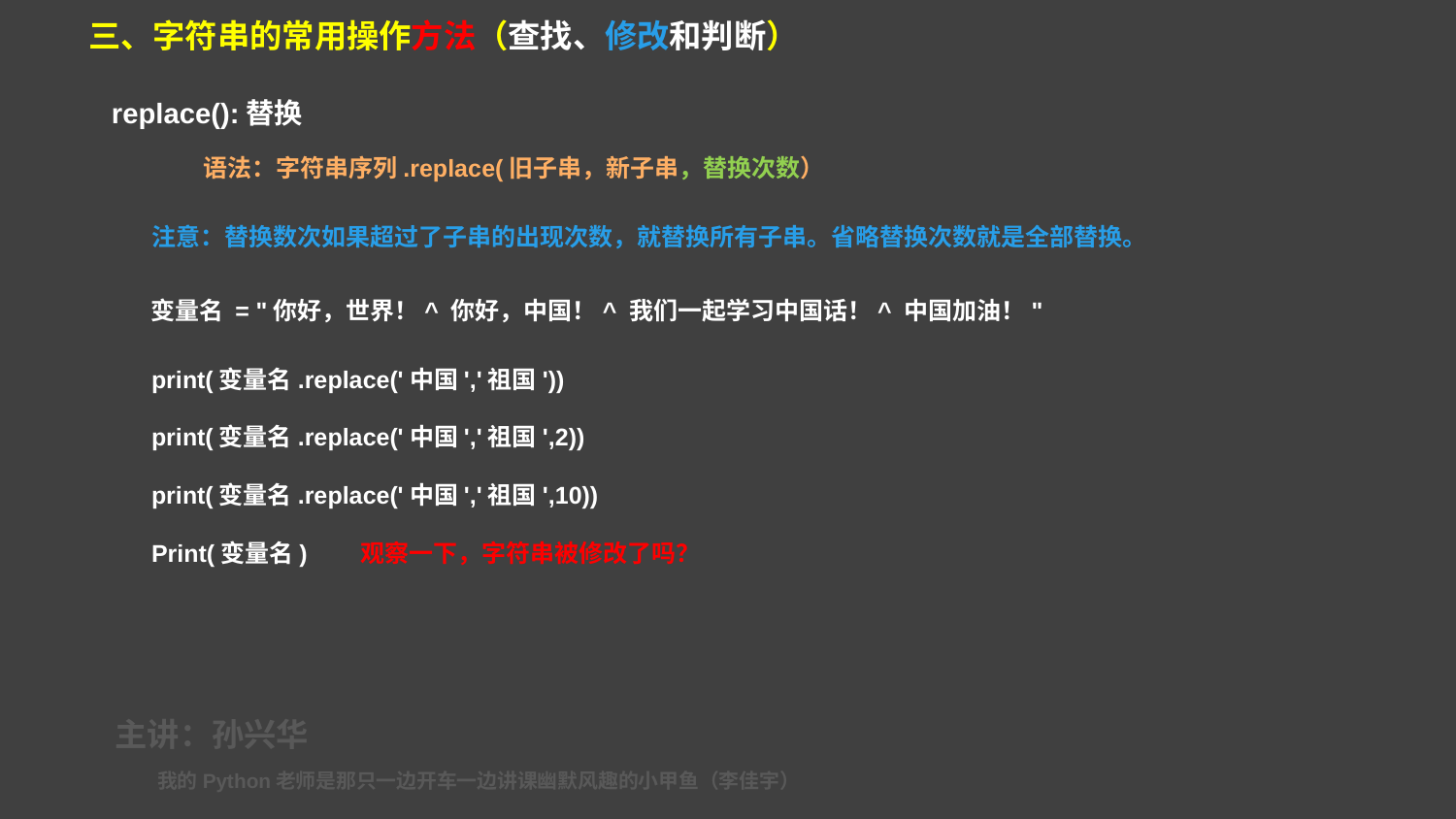

三、字符串的常用操作方法（查找、修改和判断）
replace():替换
语法：字符串序列.replace(旧子串，新子串，替换次数）
注意：替换数次如果超过了子串的出现次数，就替换所有子串。省略替换次数就是全部替换。
变量名 = "你好，世界！^ 你好，中国！^ 我们一起学习中国话！^ 中国加油！"
print(变量名.replace('中国','祖国'))

print(变量名.replace('中国','祖国',2))

print(变量名.replace('中国','祖国',10))

Print(变量名)       观察一下，字符串被修改了吗？